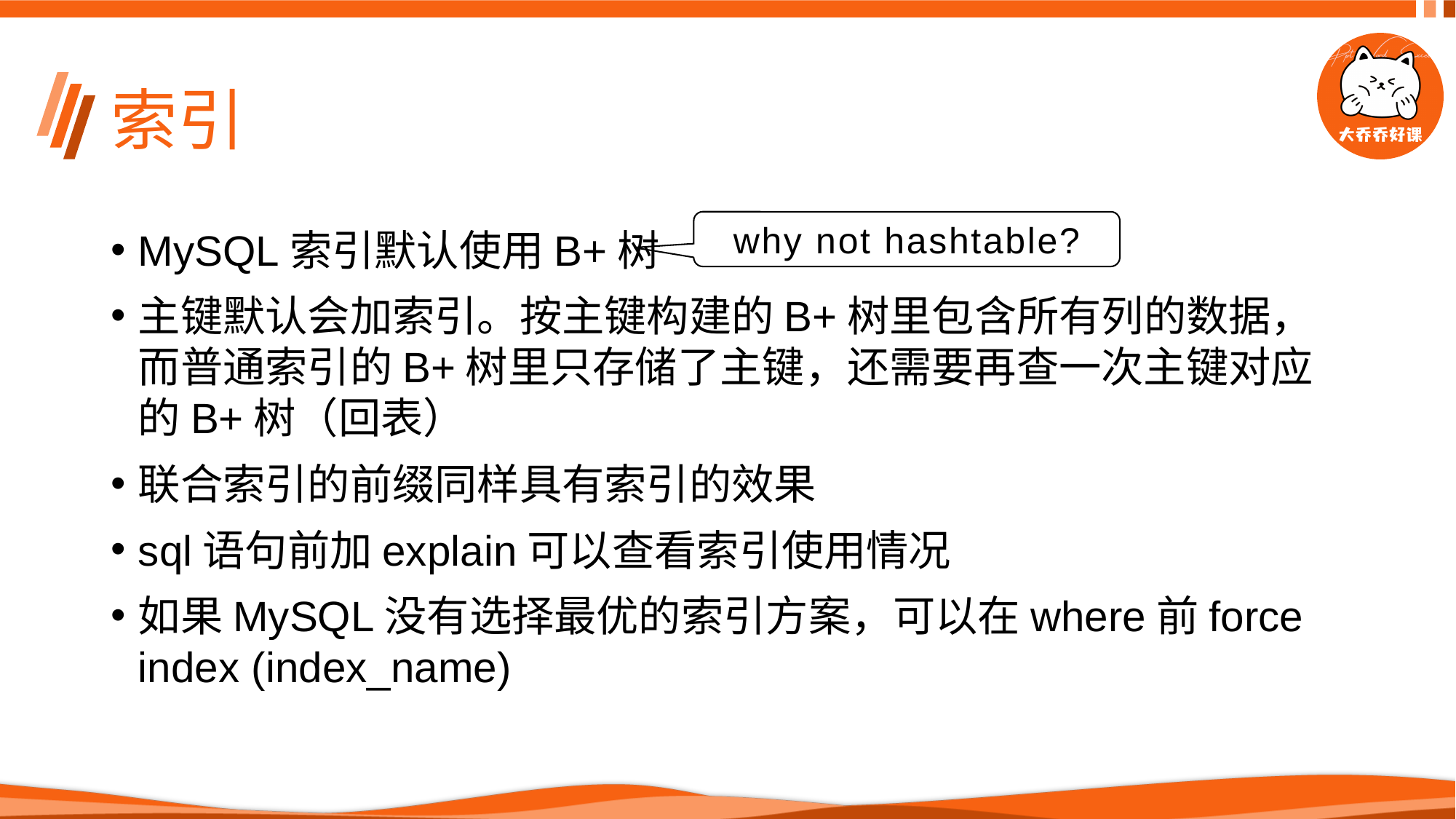

# 索引
why not hashtable?
MySQL索引默认使用B+树
主键默认会加索引。按主键构建的B+树里包含所有列的数据，而普通索引的B+树里只存储了主键，还需要再查一次主键对应的B+树（回表）
联合索引的前缀同样具有索引的效果
sql语句前加explain可以查看索引使用情况
如果MySQL没有选择最优的索引方案，可以在where前force index (index_name)